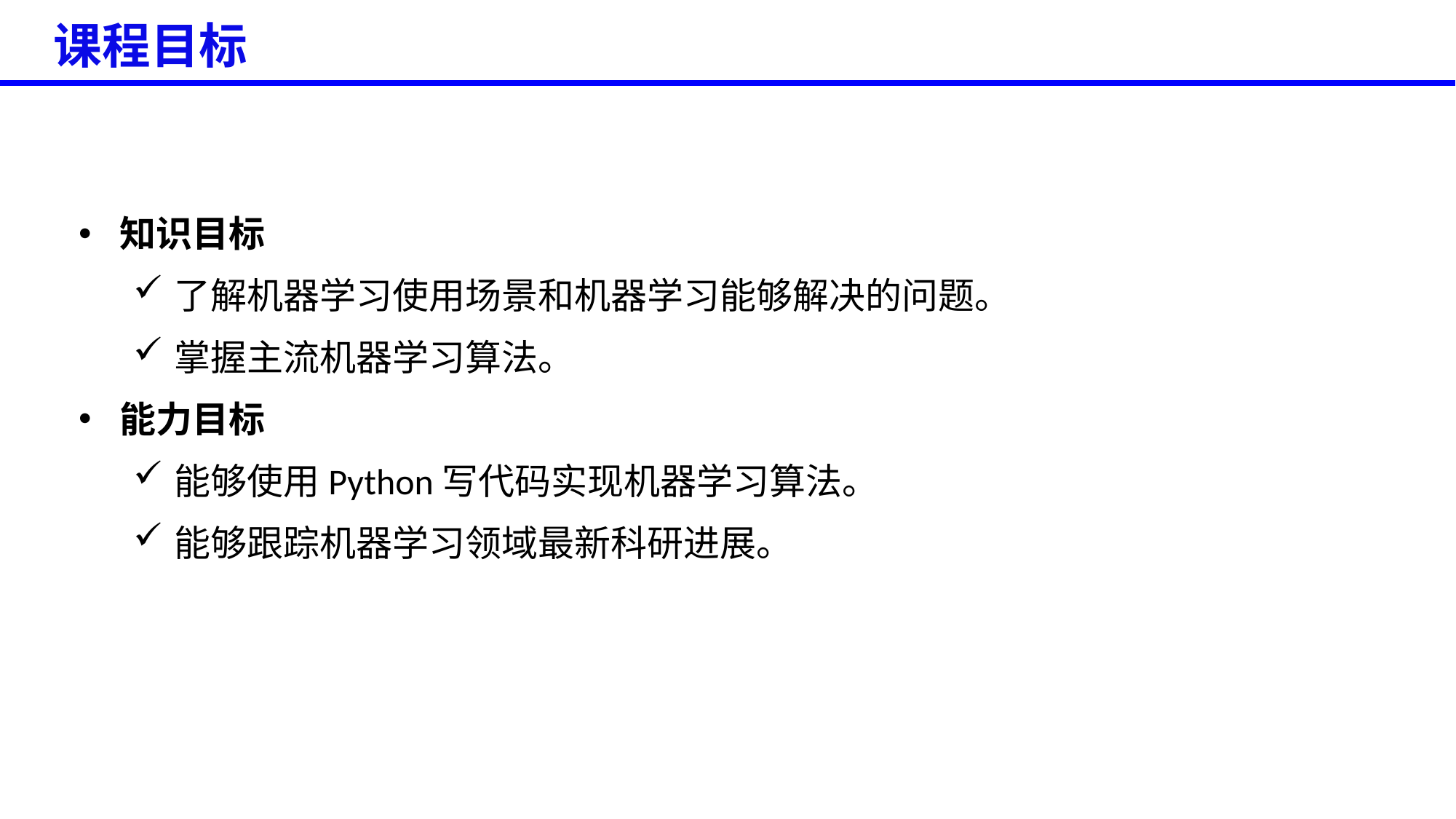

课程目标
知识目标
了解机器学习使用场景和机器学习能够解决的问题。
掌握主流机器学习算法。
能力目标
能够使用Python写代码实现机器学习算法。
能够跟踪机器学习领域最新科研进展。